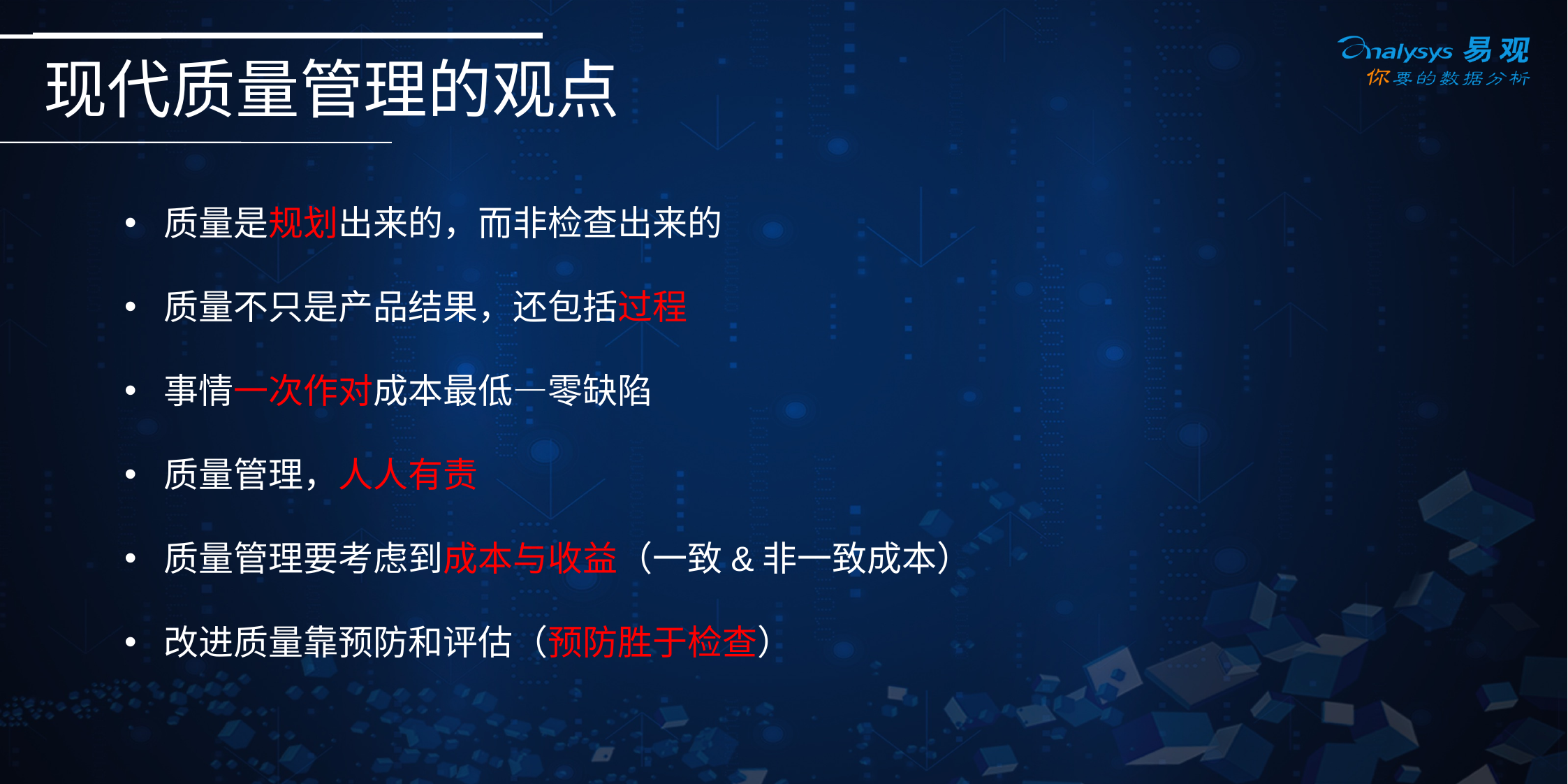

# 现代质量管理的观点
质量是规划出来的，而非检查出来的
质量不只是产品结果，还包括过程
事情一次作对成本最低—零缺陷
质量管理，人人有责
质量管理要考虑到成本与收益（一致&非一致成本）
改进质量靠预防和评估（预防胜于检查）